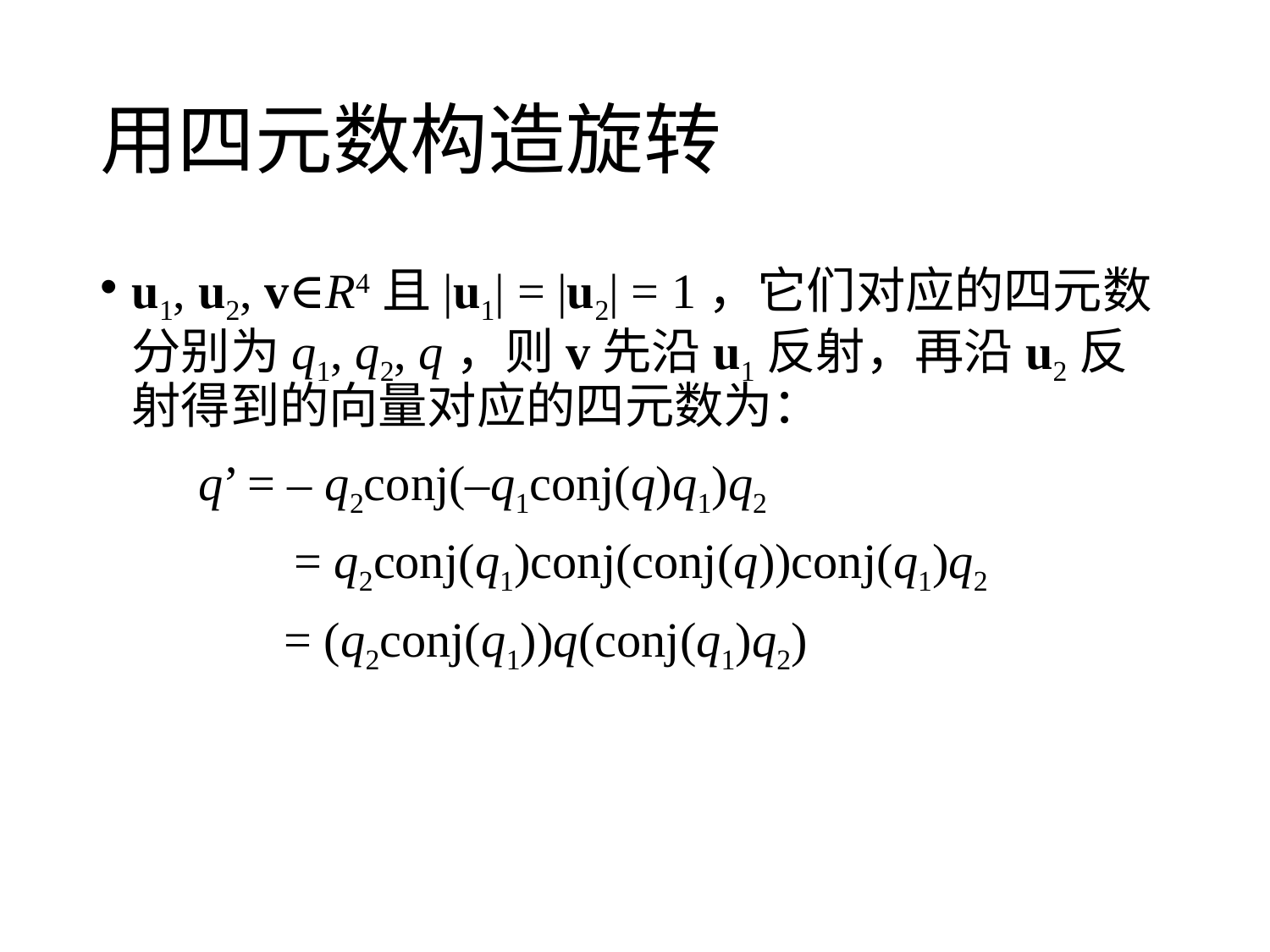

# 用四元数构造旋转
u1, u2, v∈R4且|u1| = |u2| = 1，它们对应的四元数分别为q1, q2, q，则v先沿u1反射，再沿u2反射得到的向量对应的四元数为：
        q’ = – q2conj(–q1conj(q)q1)q2
 = q2conj(q1)conj(conj(q))conj(q1)q2
               = (q2conj(q1))q(conj(q1)q2)